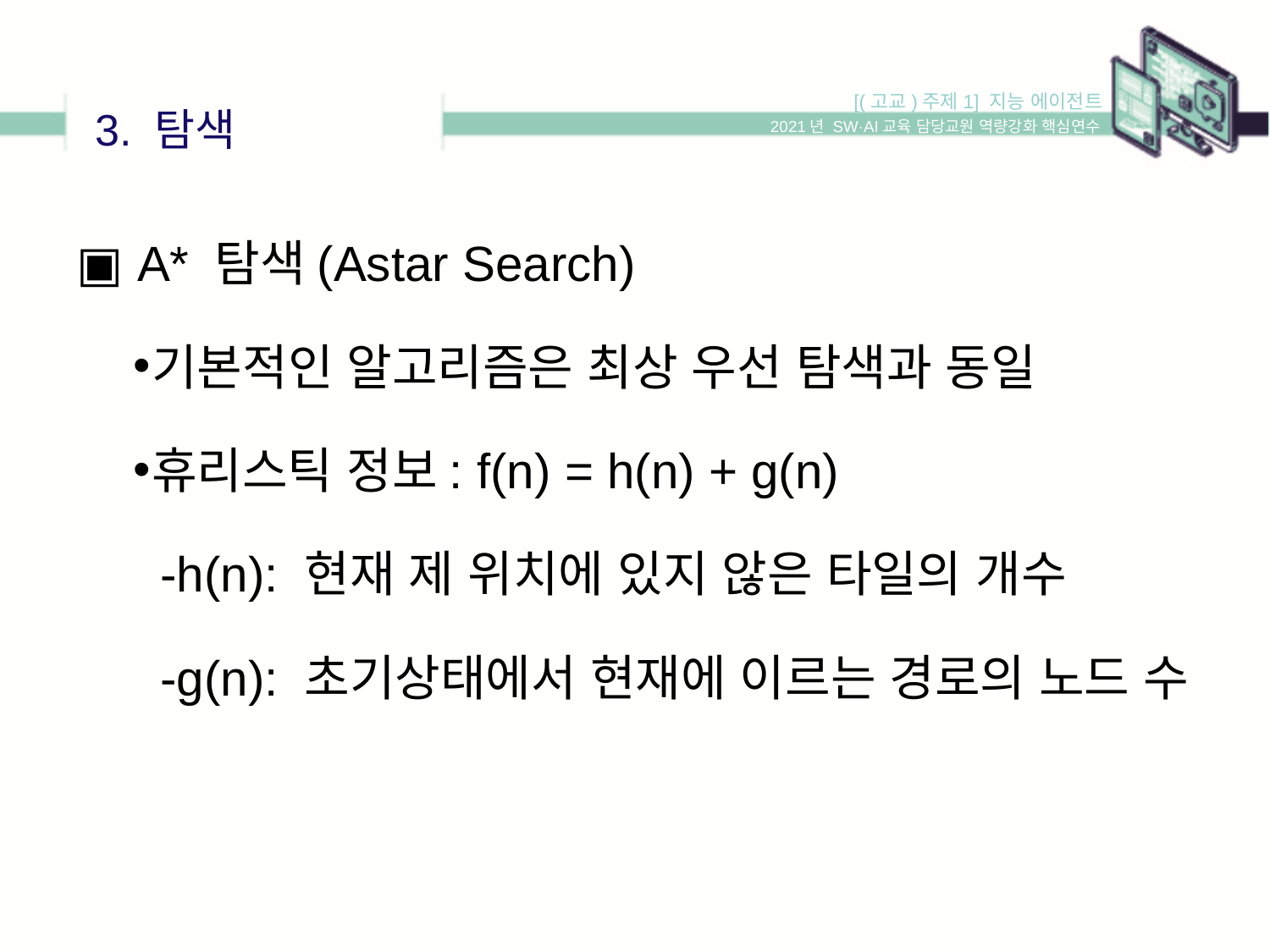

[(고교)주제1] 지능 에이전트
3. 탐색
2021년 SW·AI교육 담당교원 역량강화 핵심연수
▣ A* 탐색(Astar Search)
기본적인 알고리즘은 최상 우선 탐색과 동일
휴리스틱 정보: f(n) = h(n) + g(n)
  -h(n): 현재 제 위치에 있지 않은 타일의 개수
  -g(n): 초기상태에서 현재에 이르는 경로의 노드 수